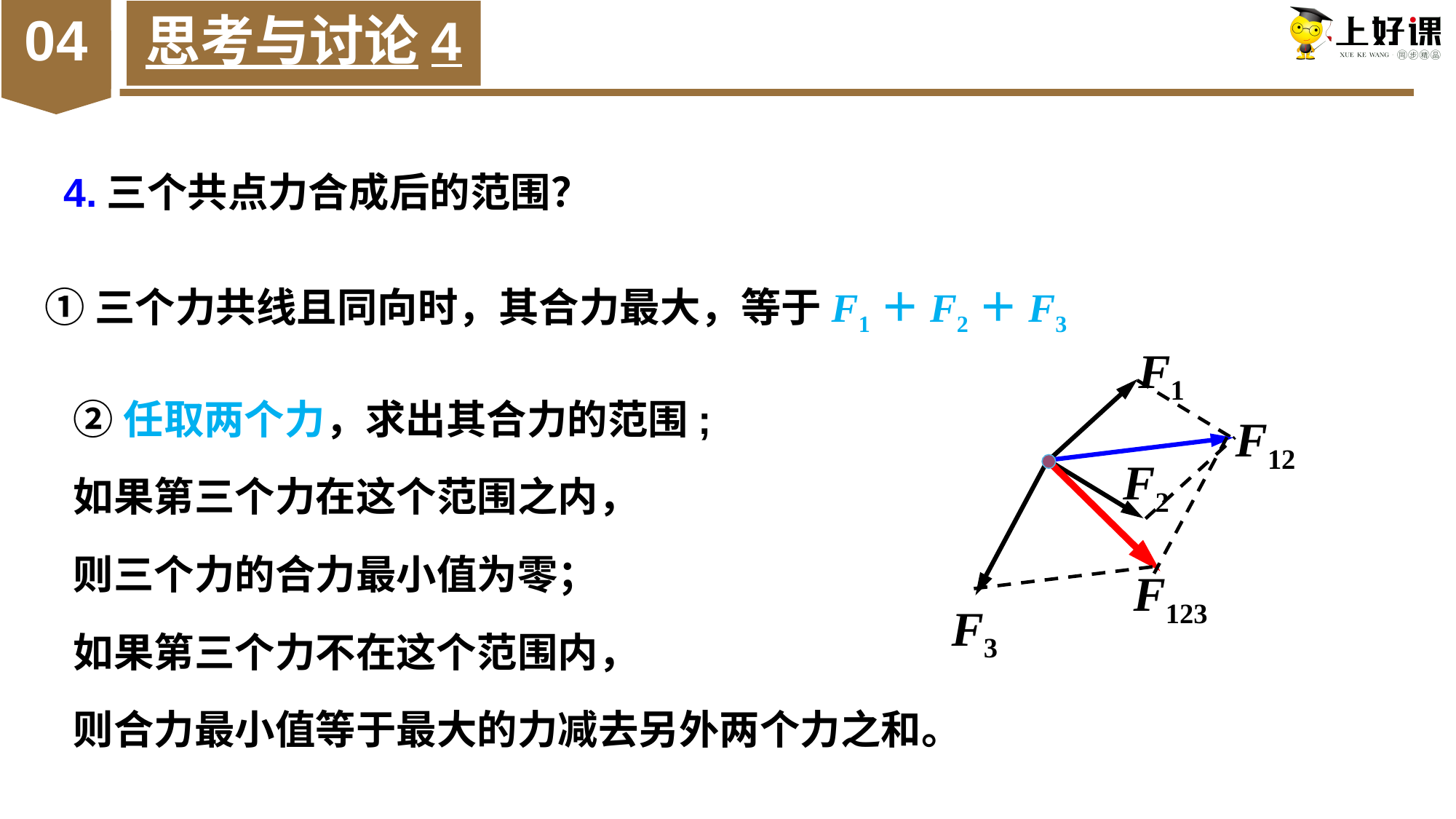

04

思考与讨论4

4.三个共点力合成后的范围？
①三个力共线且同向时，其合力最大，等于F1＋F2＋F3
F1
②任取两个力，求出其合力的范围;
如果第三个力在这个范围之内，
则三个力的合力最小值为零；
如果第三个力不在这个范围内，
则合力最小值等于最大的力减去另外两个力之和。

F12

F2

F123

F3